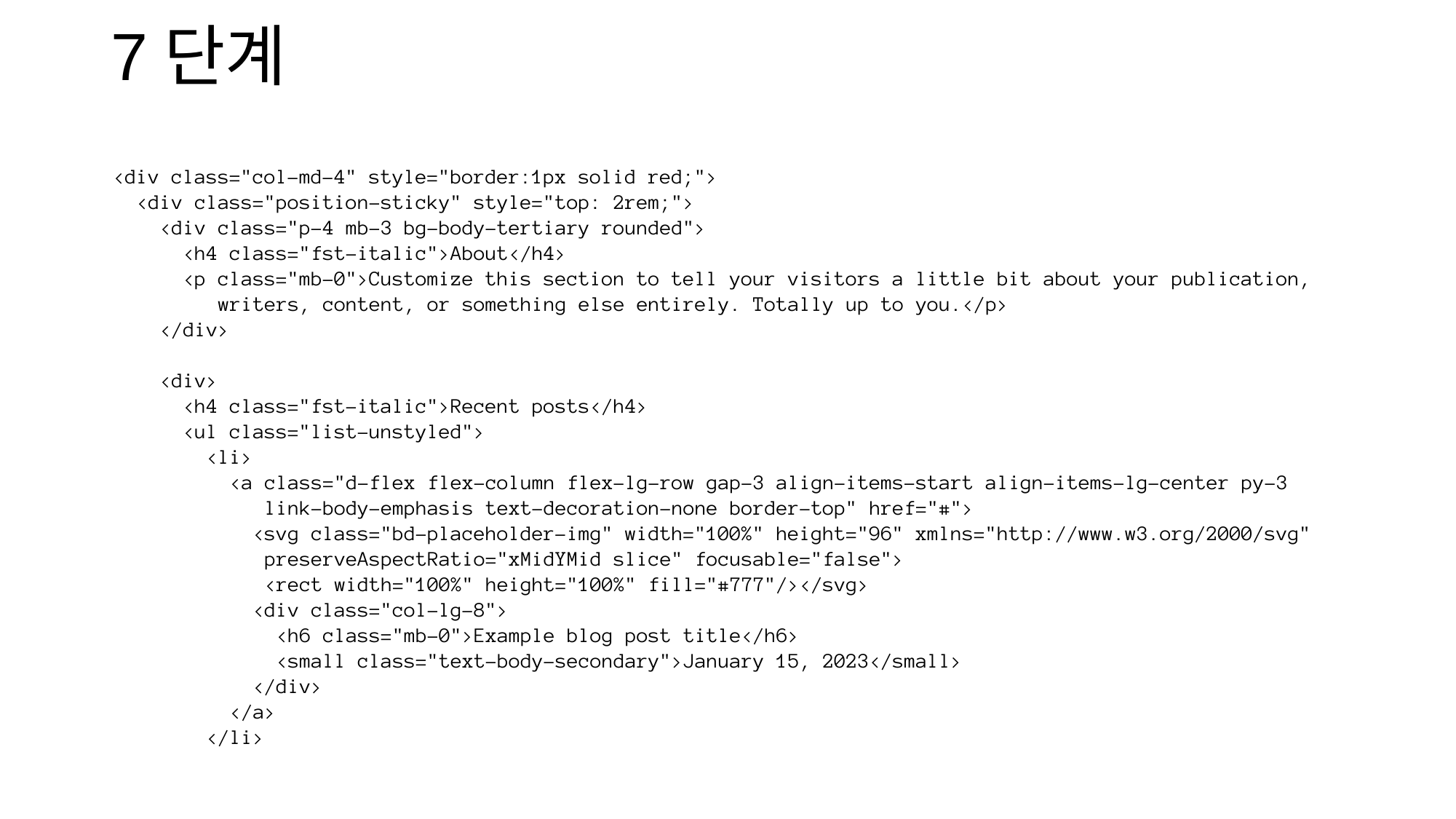

# 7단계

        <div class="col-md-4" style="border:1px solid red;">
          <div class="position-sticky" style="top: 2rem;">
            <div class="p-4 mb-3 bg-body-tertiary rounded">
              <h4 class="fst-italic">About</h4>
              <p class="mb-0">Customize this section to tell your visitors a little bit about your publication,
                 writers, content, or something else entirely. Totally up to you.</p>
            </div>

            <div>
              <h4 class="fst-italic">Recent posts</h4>
              <ul class="list-unstyled">
                <li>
                  <a class="d-flex flex-column flex-lg-row gap-3 align-items-start align-items-lg-center py-3
                     link-body-emphasis text-decoration-none border-top" href="#">
                    <svg class="bd-placeholder-img" width="100%" height="96" xmlns="http://www.w3.org/2000/svg"
                     preserveAspectRatio="xMidYMid slice" focusable="false">
                     <rect width="100%" height="100%" fill="#777"/></svg>
                    <div class="col-lg-8">
                      <h6 class="mb-0">Example blog post title</h6>
                      <small class="text-body-secondary">January 15, 2023</small>
                    </div>
                  </a>
                </li>